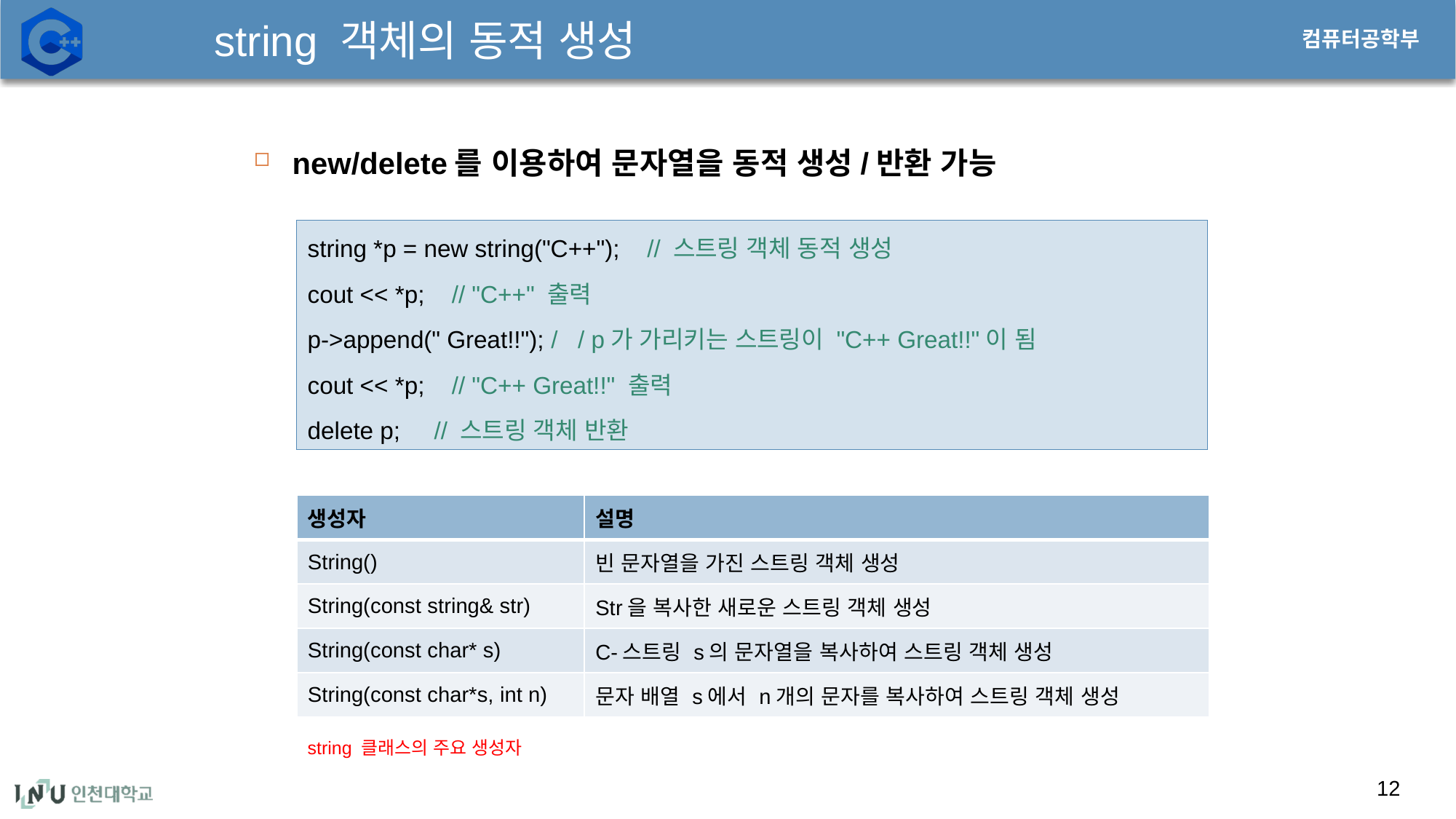

# string 객체의 동적 생성
new/delete를 이용하여 문자열을 동적 생성/반환 가능
string *p = new string("C++");    // 스트링 객체 동적 생성
cout << *p;    // "C++" 출력
p->append(" Great!!"); /   / p가 가리키는 스트링이 "C++ Great!!"이 됨
cout << *p;    // "C++ Great!!" 출력
delete p;     // 스트링 객체 반환
| 생성자 | 설명 |
| --- | --- |
| String() | 빈 문자열을 가진 스트링 객체 생성 |
| String(const string& str) | Str을 복사한 새로운 스트링 객체 생성 |
| String(const char\* s) | C-스트링 s의 문자열을 복사하여 스트링 객체 생성 |
| String(const char\*s, int n) | 문자 배열 s에서 n개의 문자를 복사하여 스트링 객체 생성 |
string 클래스의 주요 생성자